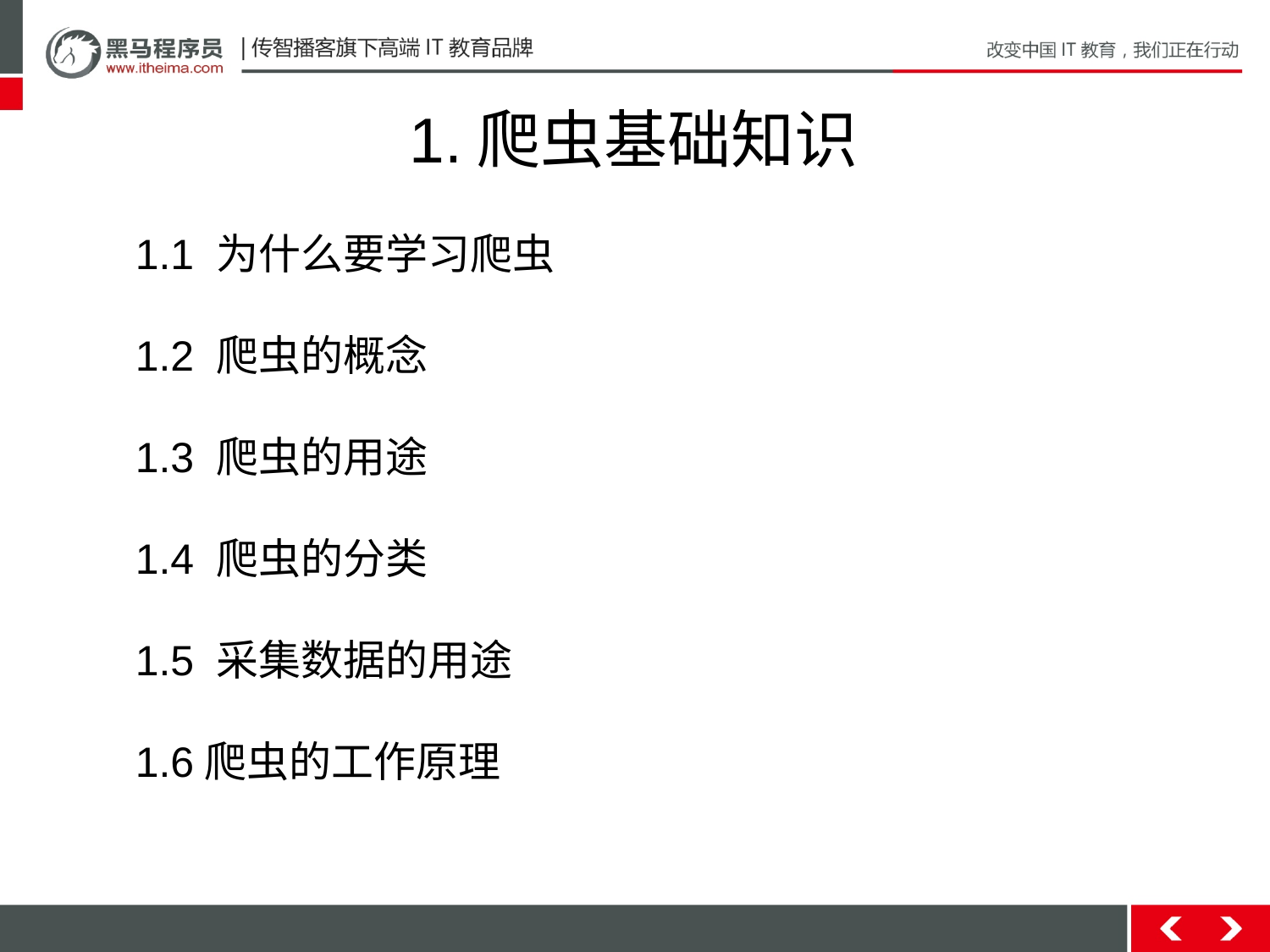

# 1.爬虫基础知识
1.1 为什么要学习爬虫

1.2 爬虫的概念

1.3 爬虫的用途

1.4 爬虫的分类

1.5 采集数据的用途

1.6爬虫的工作原理